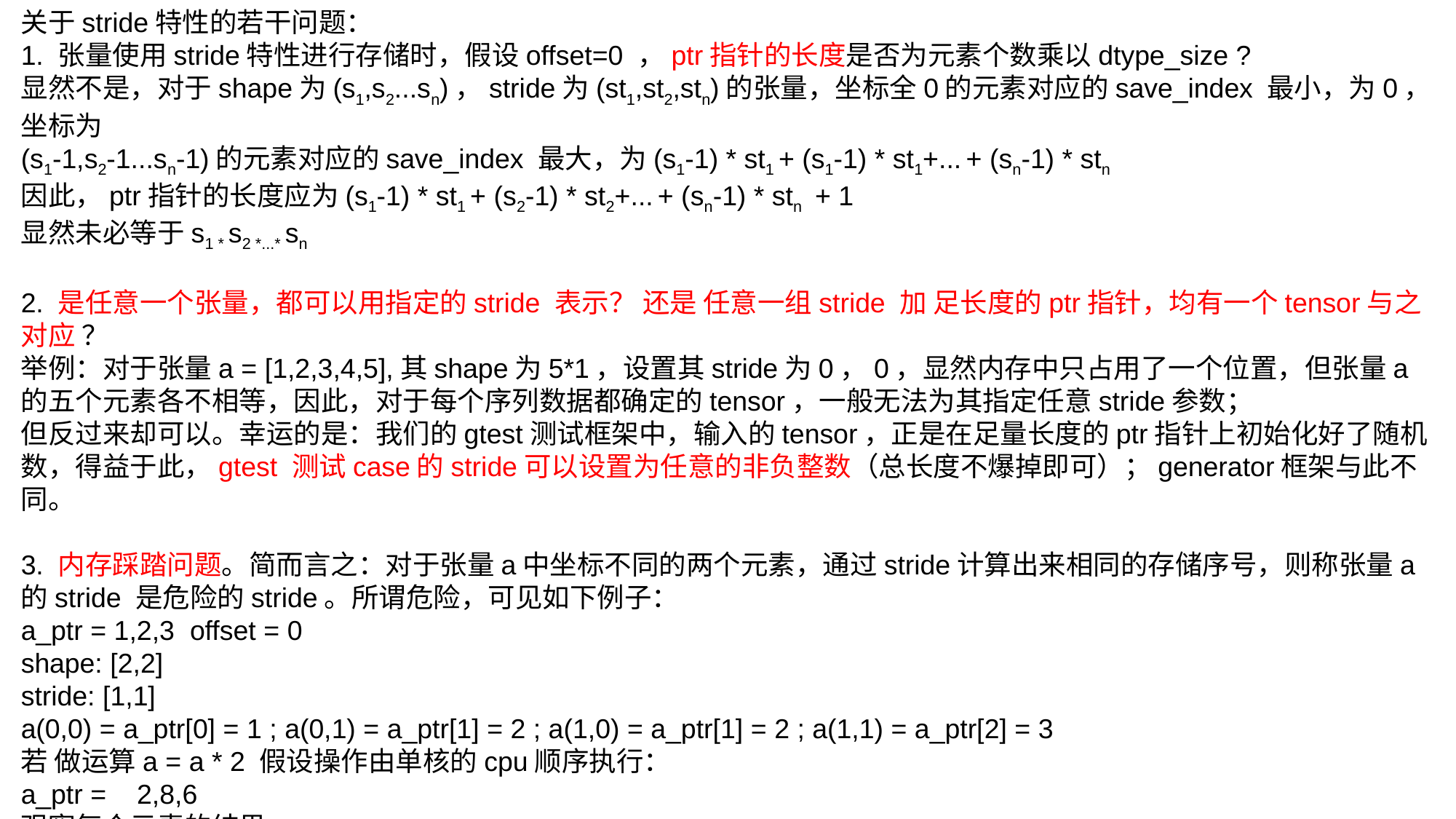

关于stride特性的若干问题：
1. 张量使用stride特性进行存储时，假设offset=0 ，ptr指针的长度是否为元素个数乘以dtype_size ?
显然不是，对于shape为(s1,s2...sn)，stride为(st1,st2,stn)的张量，坐标全0的元素对应的save_index 最小，为0，坐标为
(s1-1,s2-1...sn-1)的元素对应的save_index 最大，为(s1-1) * st1 + (s1-1) * st1+... + (sn-1) * stn
因此，ptr指针的长度应为(s1-1) * st1 + (s2-1) * st2+... + (sn-1) * stn   + 1
显然未必等于s1 * s2 *...* sn

2. 是任意一个张量，都可以用指定的stride 表示？ 还是 任意一组stride 加 足长度的ptr指针，均有一个tensor与之对应 ？
举例：对于张量a = [1,2,3,4,5],其shape为5*1，设置其stride为0，0，显然内存中只占用了一个位置，但张量a的五个元素各不相等，因此，对于每个序列数据都确定的tensor，一般无法为其指定任意stride参数；
但反过来却可以。幸运的是：我们的gtest测试框架中，输入的tensor，正是在足量长度的ptr指针上初始化好了随机数，得益于此，gtest 测试case的stride可以设置为任意的非负整数（总长度不爆掉即可）；generator框架与此不同。

3. 内存踩踏问题。简而言之：对于张量a中坐标不同的两个元素，通过stride计算出来相同的存储序号，则称张量a的stride 是危险的stride。所谓危险，可见如下例子：
a_ptr = 1,2,3  offset = 0
shape: [2,2]
stride: [1,1]
a(0,0) = a_ptr[0] = 1 ; a(0,1) = a_ptr[1] = 2 ; a(1,0) = a_ptr[1] = 2 ; a(1,1) = a_ptr[2] = 3
若 做运算a = a * 2 假设操作由单核的cpu顺序执行：
a_ptr =    2,8,6
观察每个元素的结果：
a(0,0) = a_ptr[0] = 2 ; a(0,1) = a_ptr[1] = 8 ; a(1,0) = a_ptr[1] = 8 ; a(1,1) = a_ptr[2] = 3
可以思考一下这种情况下，多核并行操作会怎样？